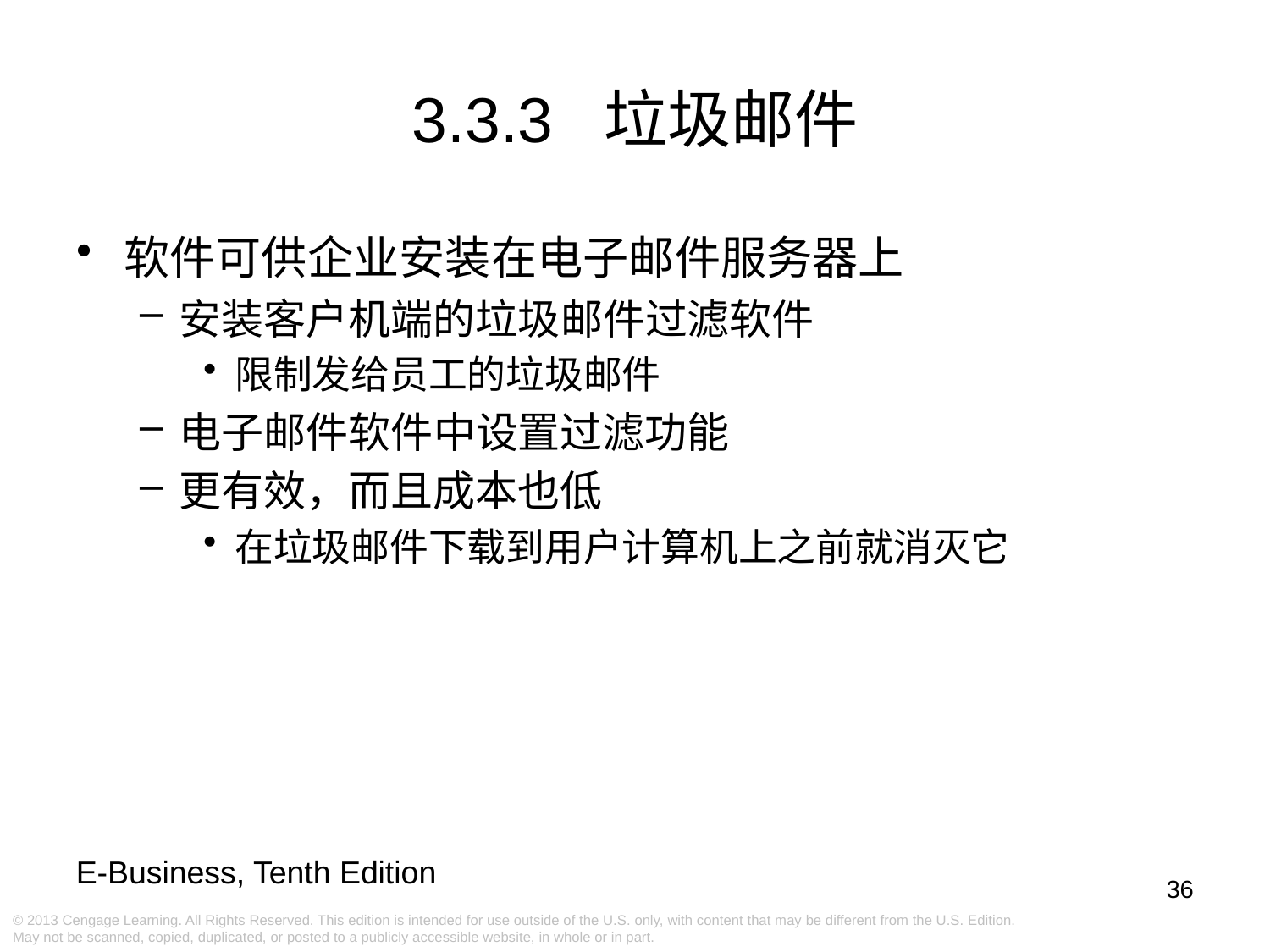

3.3.3  垃圾邮件
软件可供企业安装在电子邮件服务器上
安装客户机端的垃圾邮件过滤软件
限制发给员工的垃圾邮件
电子邮件软件中设置过滤功能
更有效，而且成本也低
在垃圾邮件下载到用户计算机上之前就消灭它
36